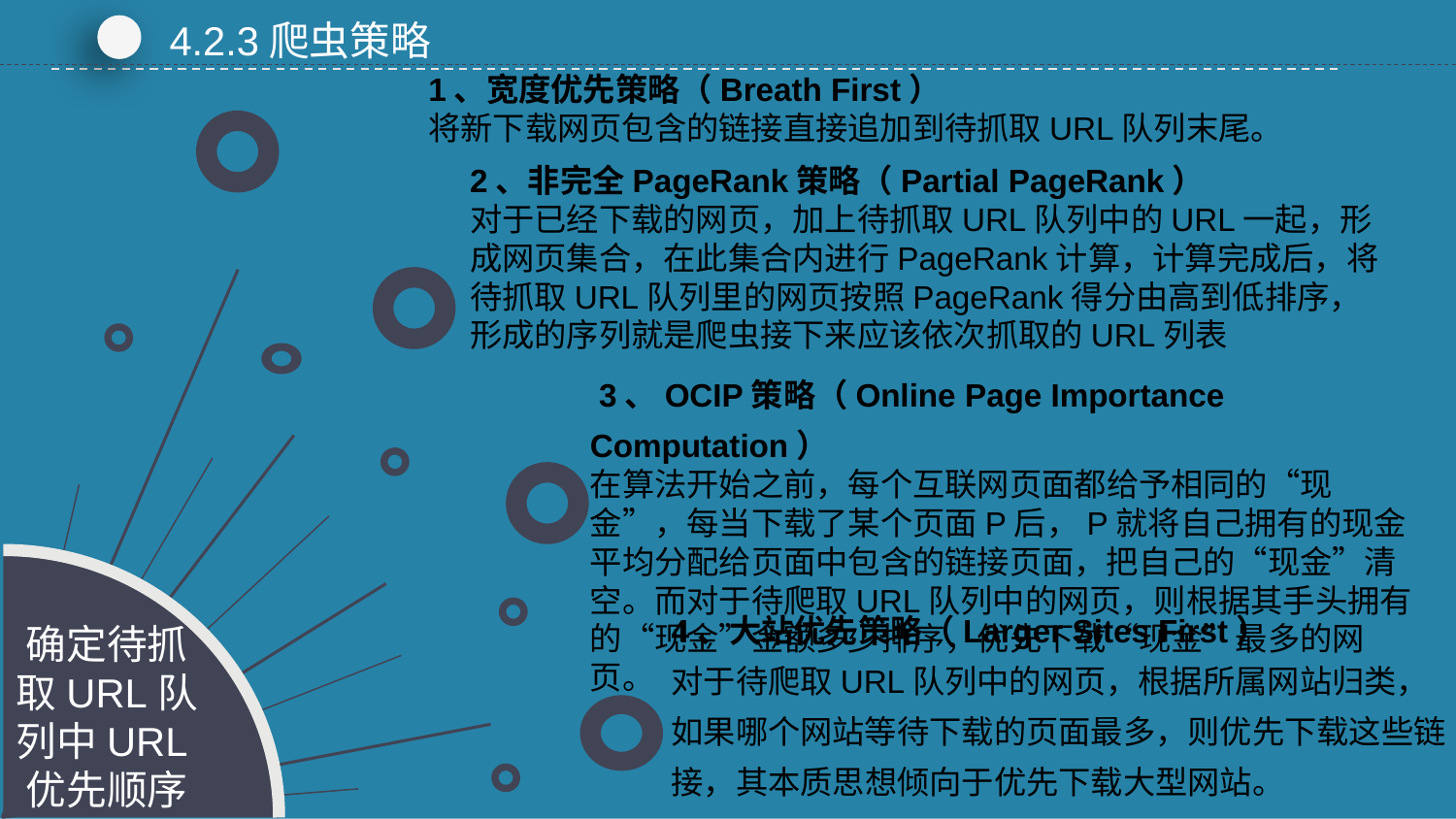

4.2.3爬虫策略

1、宽度优先策略（Breath First）
将新下载网页包含的链接直接追加到待抓取URL队列末尾。
实践难点

2、非完全PageRank策略（Partial PageRank）
对于已经下载的网页，加上待抓取URL队列中的URL一起，形成网页集合，在此集合内进行PageRank计算，计算完成后，将待抓取URL队列里的网页按照PageRank得分由高到低排序，形成的序列就是爬虫接下来应该依次抓取的URL列表

 3、OCIP策略（Online Page Importance Computation）
在算法开始之前，每个互联网页面都给予相同的“现金”，每当下载了某个页面P后，P就将自己拥有的现金平均分配给页面中包含的链接页面，把自己的“现金”清空。而对于待爬取URL队列中的网页，则根据其手头拥有的“现金”金额多少排序，优先下载“现金”最多的网页。

确定待抓取URL队列中URL优先顺序
4、大站优先策略（Larger Sites First）
对于待爬取URL队列中的网页，根据所属网站归类，如果哪个网站等待下载的页面最多，则优先下载这些链接，其本质思想倾向于优先下载大型网站。